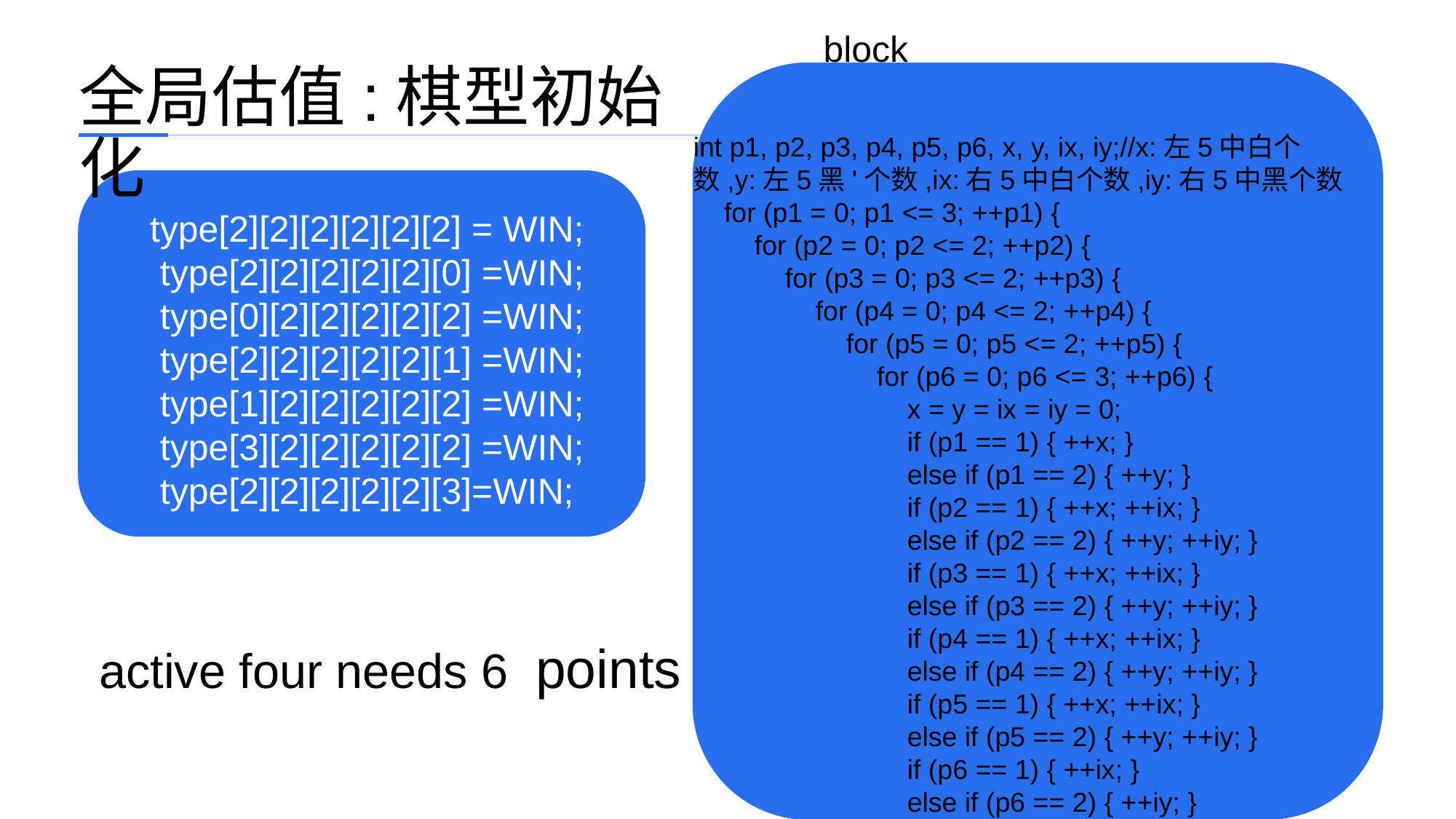

block

全局估值:棋型初始化
int p1, p2, p3, p4, p5, p6, x, y, ix, iy;//x:左5中白个数,y:左5黑'个数,ix:右5中白个数,iy:右5中黑个数
    for (p1 = 0; p1 <= 3; ++p1) {
        for (p2 = 0; p2 <= 2; ++p2) {
            for (p3 = 0; p3 <= 2; ++p3) {
                for (p4 = 0; p4 <= 2; ++p4) {
                    for (p5 = 0; p5 <= 2; ++p5) {
                        for (p6 = 0; p6 <= 3; ++p6) {
                            x = y = ix = iy = 0;
                            if (p1 == 1) { ++x; }
                            else if (p1 == 2) { ++y; }
                            if (p2 == 1) { ++x; ++ix; }
                            else if (p2 == 2) { ++y; ++iy; }
                            if (p3 == 1) { ++x; ++ix; }
                            else if (p3 == 2) { ++y; ++iy; }
                            if (p4 == 1) { ++x; ++ix; }
                            else if (p4 == 2) { ++y; ++iy; }
                            if (p5 == 1) { ++x; ++ix; }
                            else if (p5 == 2) { ++y; ++iy; }
                            if (p6 == 1) { ++ix; }
                            else if (p6 == 2) { ++iy; }

   type[2][2][2][2][2][2] = WIN;
    type[2][2][2][2][2][0] =WIN;
    type[0][2][2][2][2][2] =WIN;
    type[2][2][2][2][2][1] =WIN;
    type[1][2][2][2][2][2] =WIN;
    type[3][2][2][2][2][2] =WIN;
    type[2][2][2][2][2][3]=WIN;
active four needs 6  points